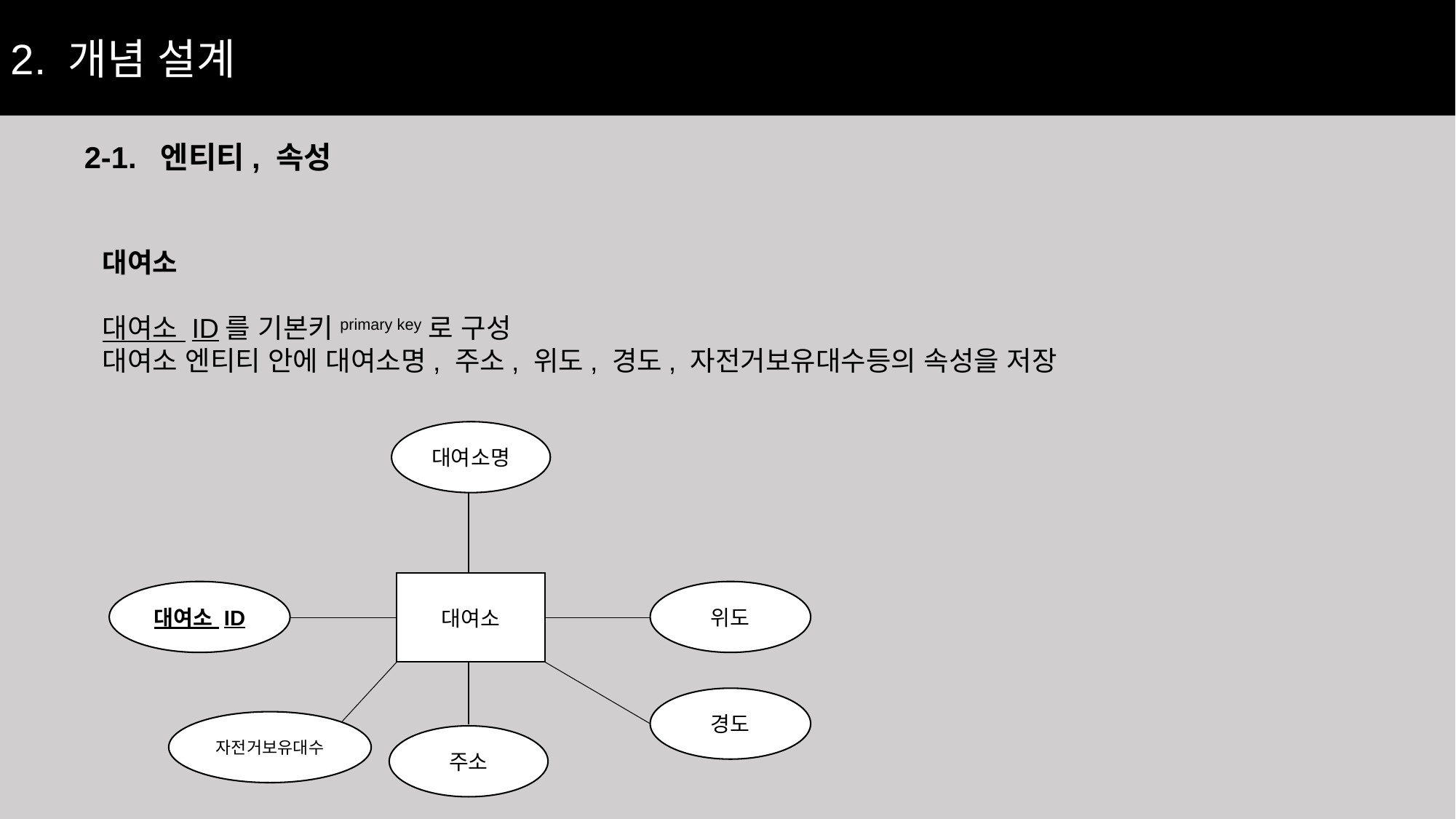

2. 개념 설계
2-1.  엔티티, 속성
대여소

대여소 ID를 기본키primary key로 구성
대여소 엔티티 안에 대여소명, 주소, 위도, 경도, 자전거보유대수등의 속성을 저장
대여소명
대여소
대여소 ID
위도
경도
자전거보유대수
주소
15